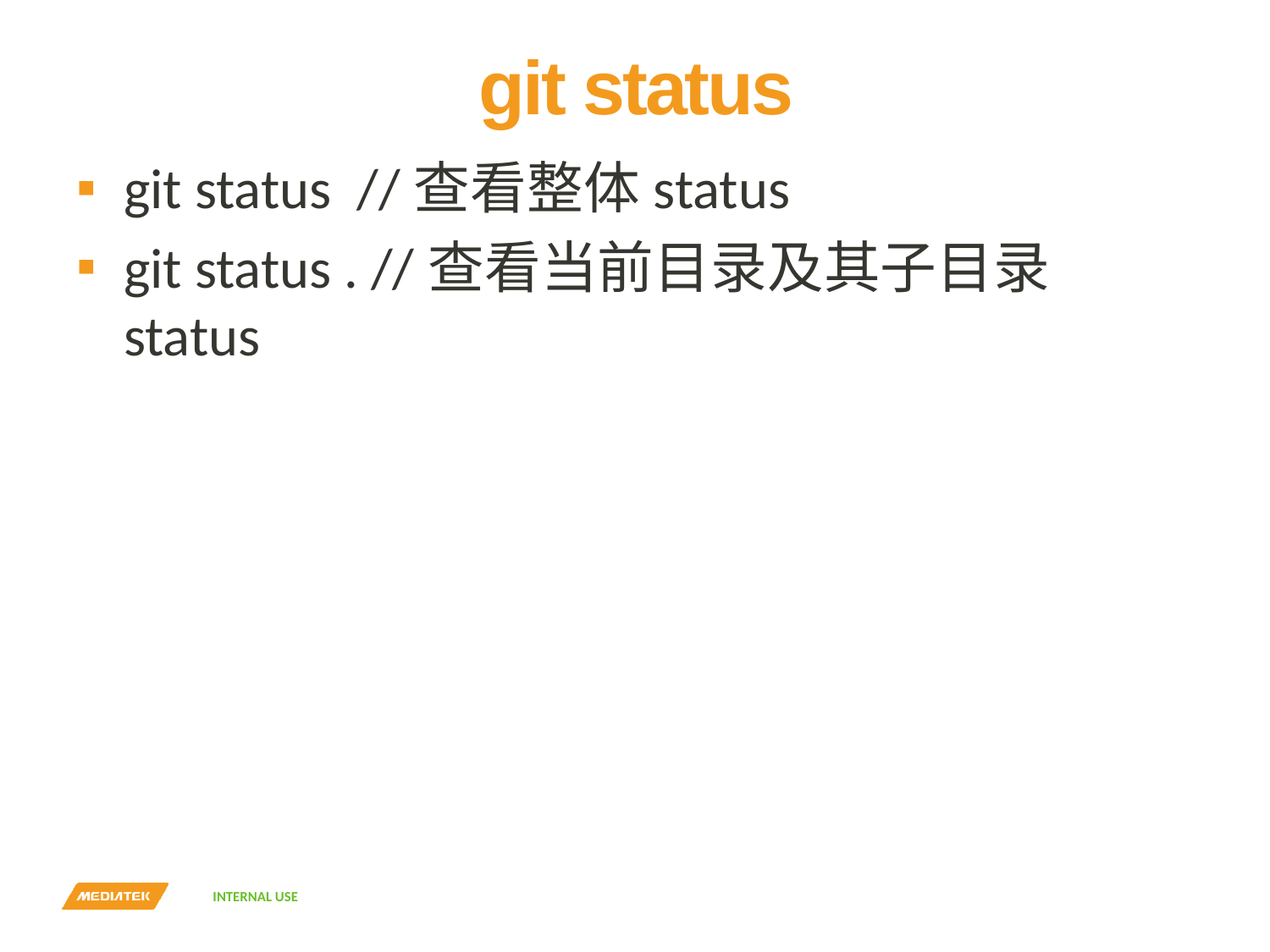

# git status
git status  //查看整体status
git status . //查看当前目录及其子目录status